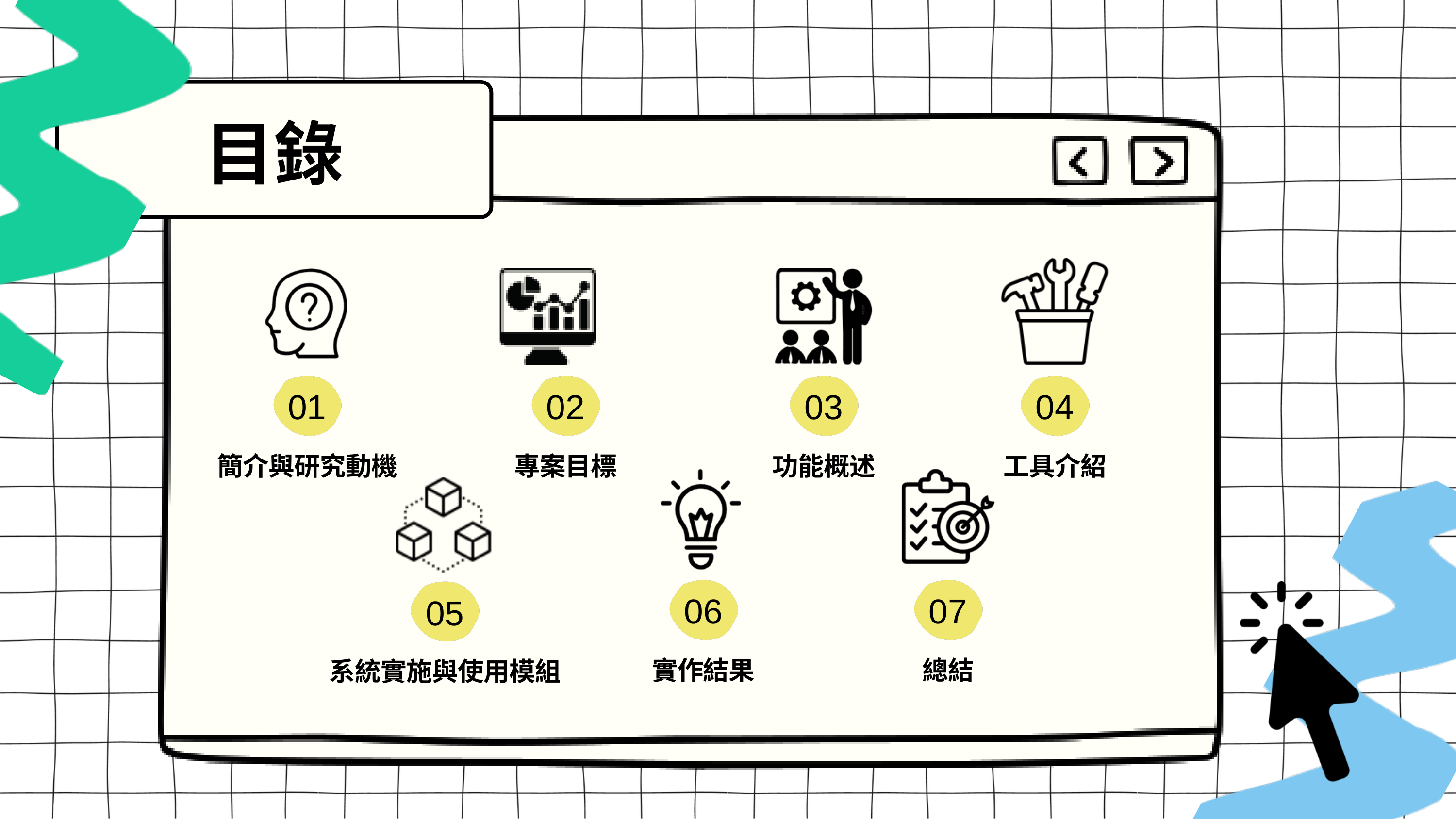

目錄

01
簡介與研究動機

02
專案目標

03
功能概述

04
工具介紹

06
實作結果

07
總結

05
系統實施與使用模組